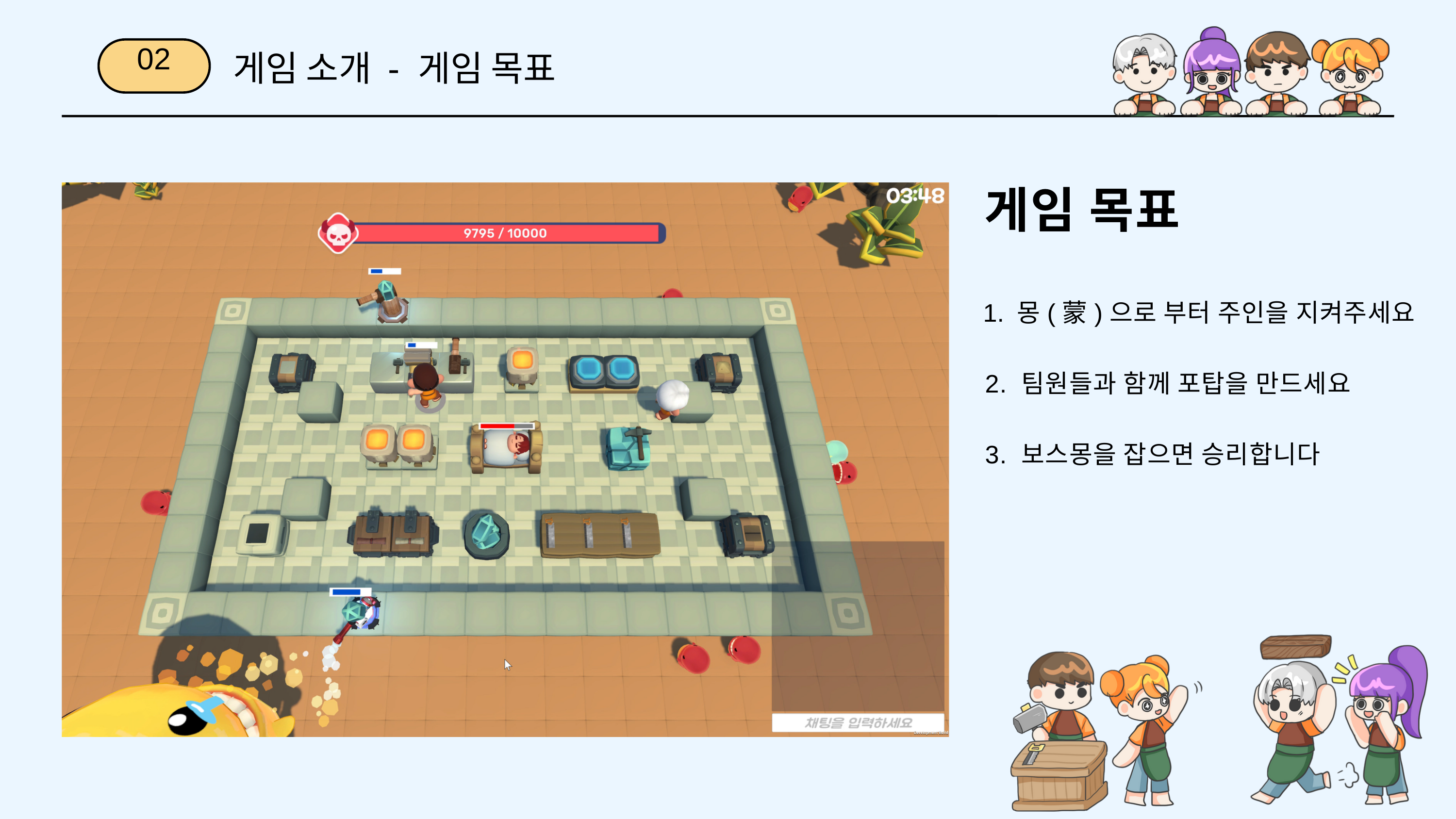

게임 소개 - 게임 목표

02

게임 목표

 몽(蒙)으로 부터 주인을 지켜주세요

   2. 팀원들과 함께 포탑을 만드세요

   3. 보스몽을 잡으면 승리합니다